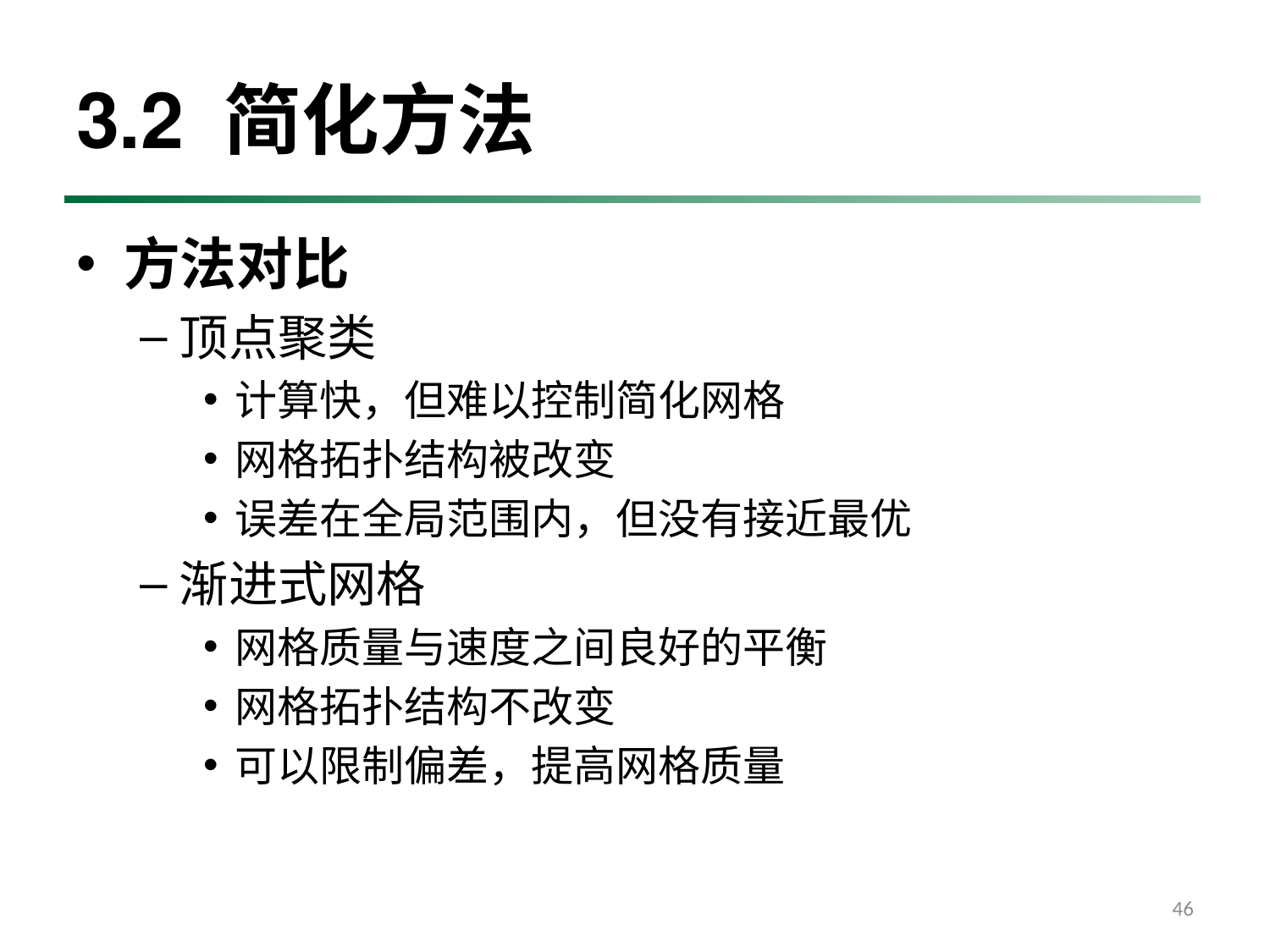

# 3.2 简化方法
方法对比
顶点聚类
计算快，但难以控制简化网格
网格拓扑结构被改变
误差在全局范围内，但没有接近最优
渐进式网格
网格质量与速度之间良好的平衡
网格拓扑结构不改变
可以限制偏差，提高网格质量
46